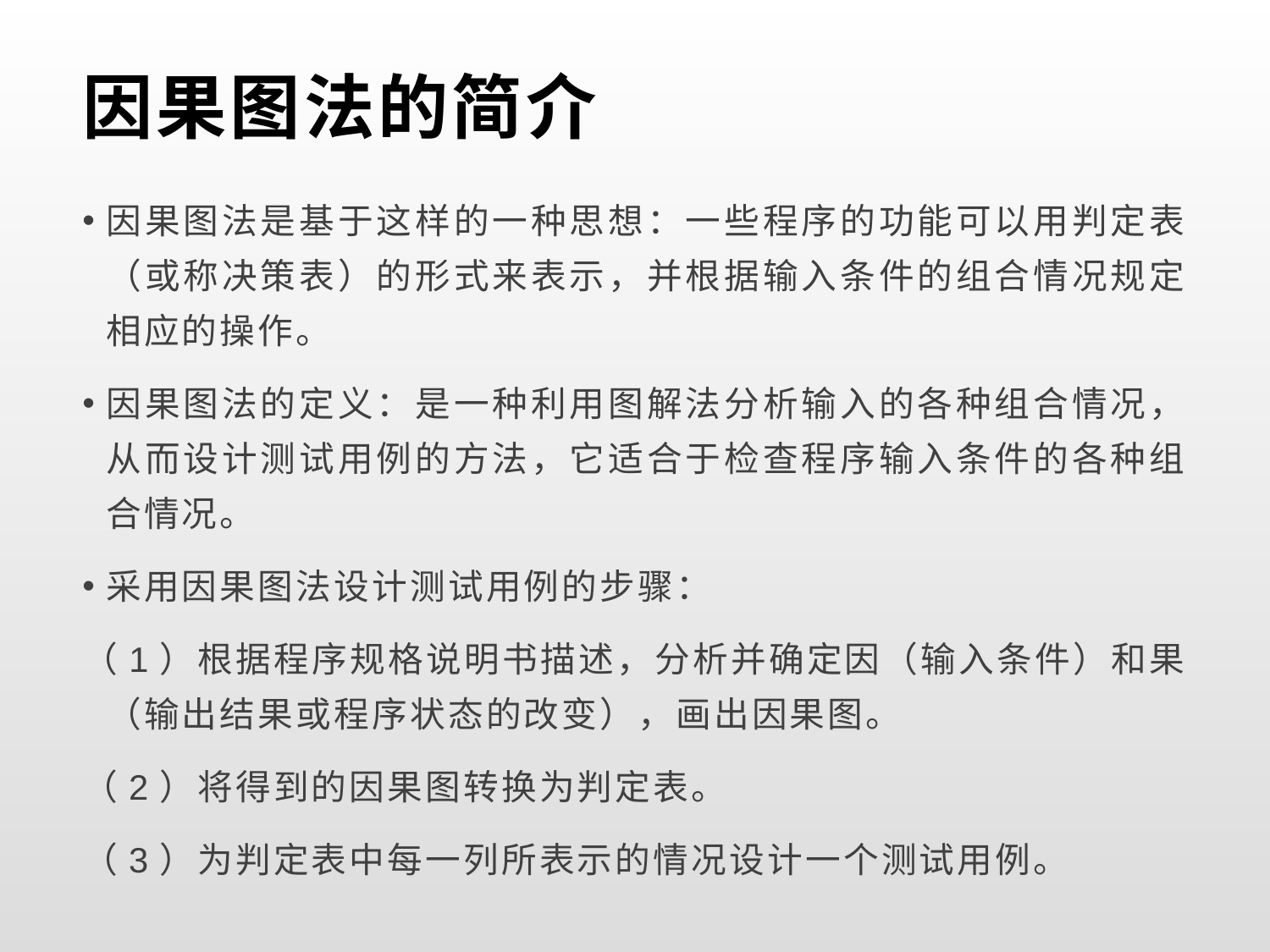

# 因果图法的简介
因果图法是基于这样的一种思想：一些程序的功能可以用判定表（或称决策表）的形式来表示，并根据输入条件的组合情况规定相应的操作。
因果图法的定义：是一种利用图解法分析输入的各种组合情况，从而设计测试用例的方法，它适合于检查程序输入条件的各种组合情况。
采用因果图法设计测试用例的步骤：
（1）根据程序规格说明书描述，分析并确定因（输入条件）和果（输出结果或程序状态的改变），画出因果图。
（2）将得到的因果图转换为判定表。
（3）为判定表中每一列所表示的情况设计一个测试用例。